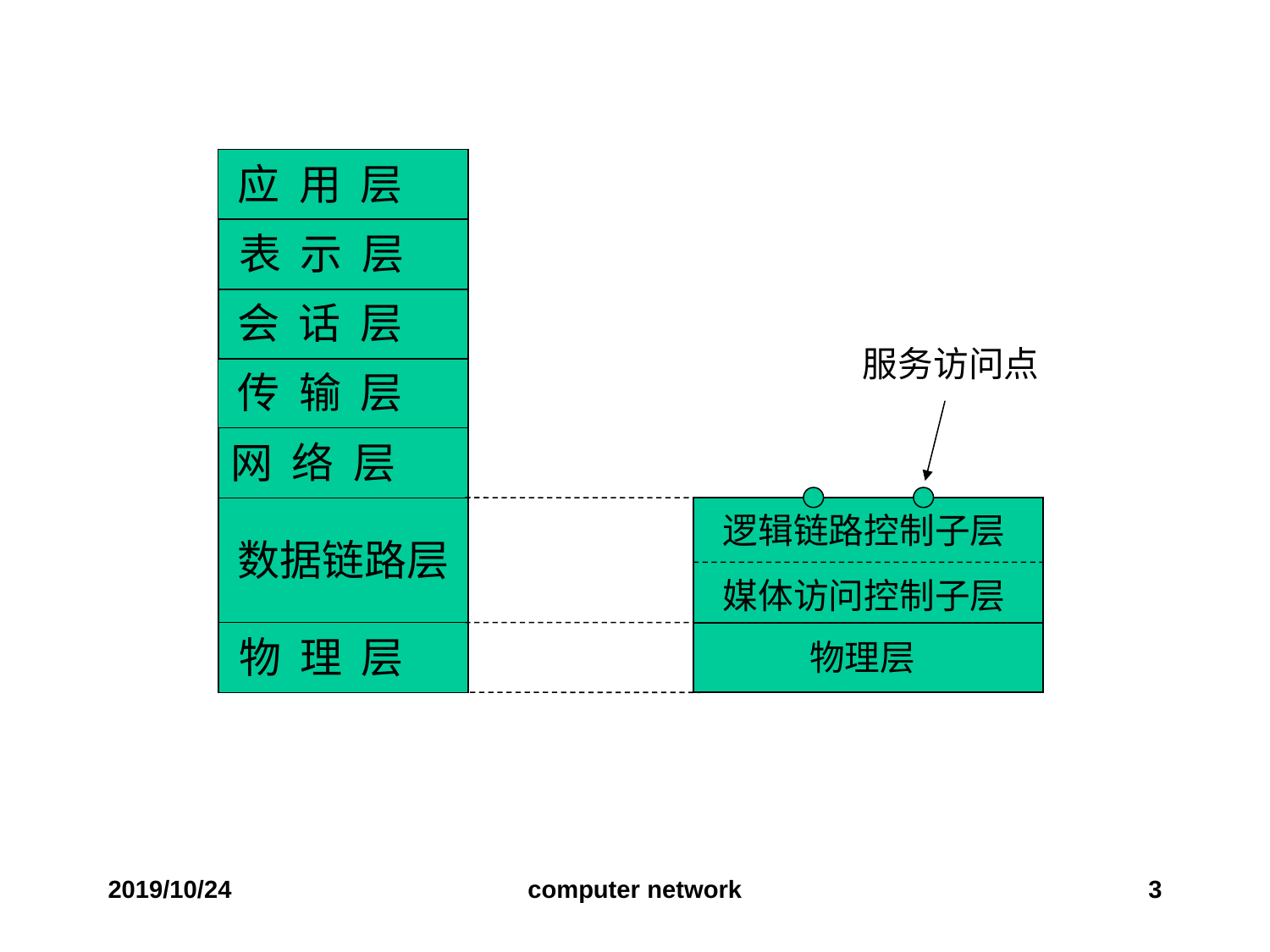

应  用  层

表  示  层

会  话  层
服务访问点

传  输  层

网  络  层

逻辑链路控制子层
数据链路层

媒体访问控制子层

物  理  层
物理层

2019/10/24
computer network
3